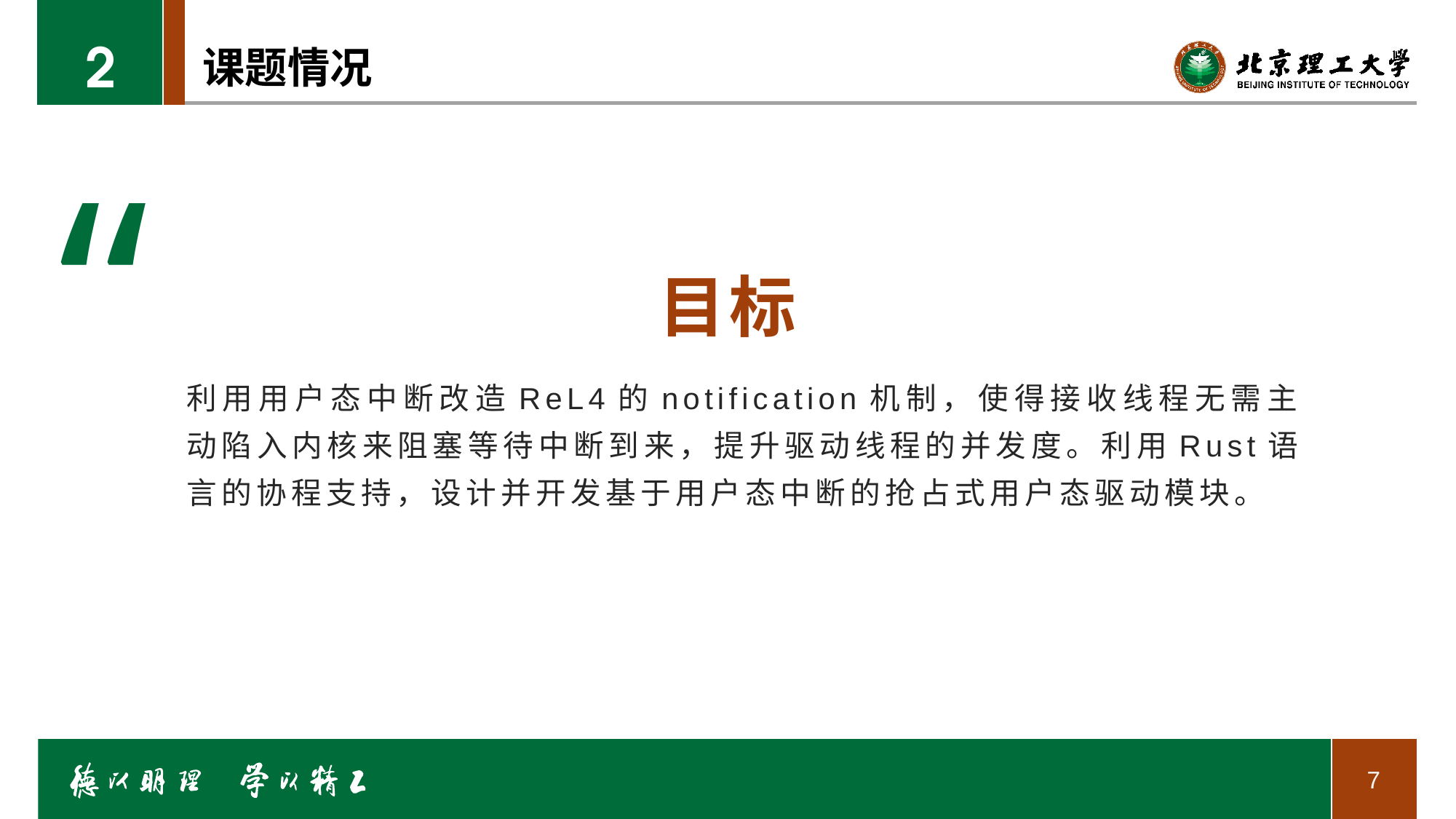

2
# 课题情况
“

目标
利⽤⽤户态中断改造ReL4的notification机制，使得接收线程⽆需主动陷⼊内核来阻塞等待中断到来，提升驱动线程的并发度。利⽤Rust语言的协程⽀持，设计并开发基于⽤户态中断的抢占式⽤户态驱动模块。